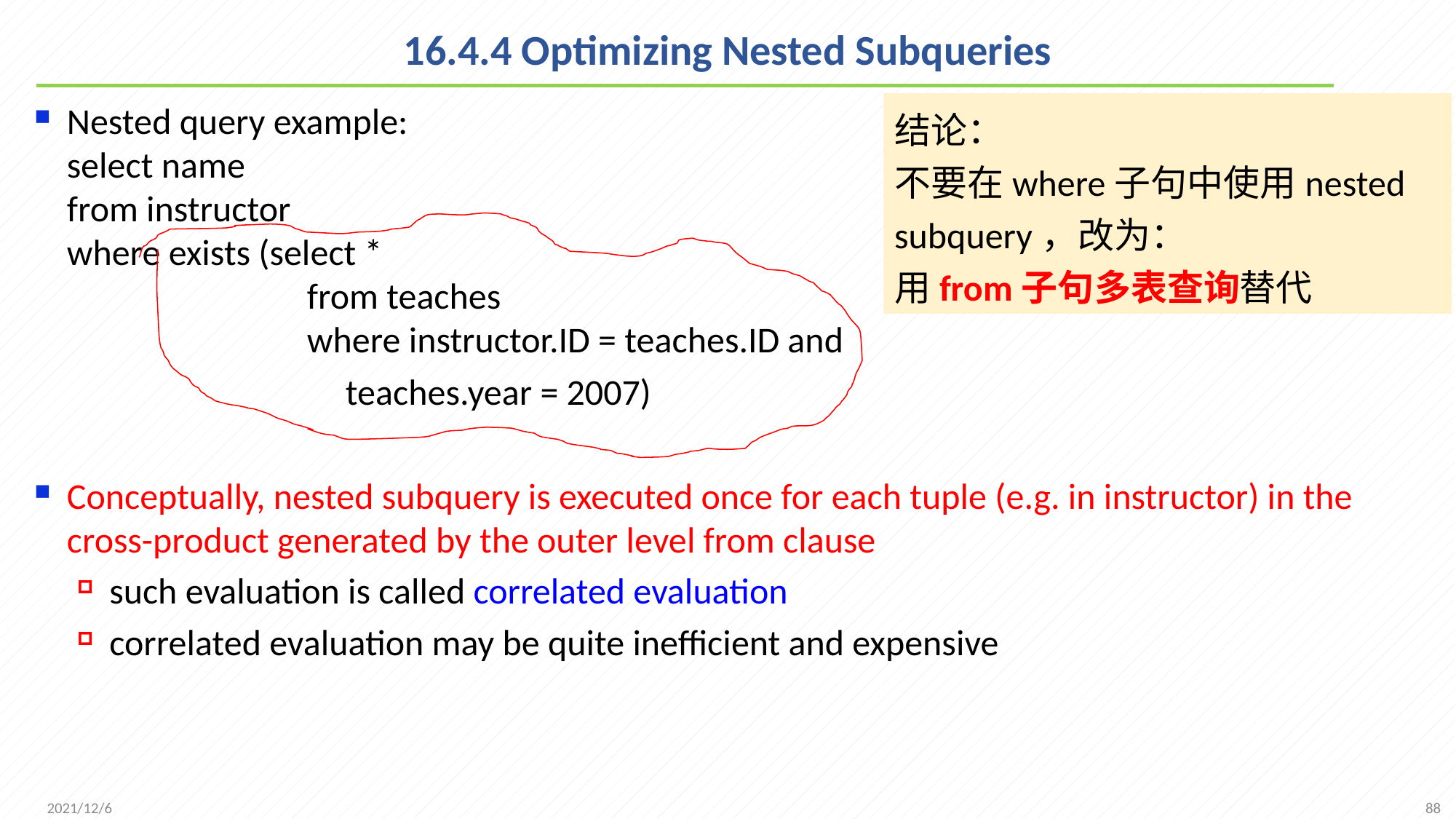

# 16.4.4 Optimizing Nested Subqueries
Nested query example:
select name
from instructor
where exists (select *
	                from teaches
	                where instructor.ID = teaches.ID and
                                      teaches.year = 2007)

Conceptually, nested subquery is executed once for each tuple (e.g. in instructor) in the cross-product generated by the outer level from clause
such evaluation is called correlated evaluation
correlated evaluation may be quite inefficient and expensive

结论：
不要在where子句中使用nested subquery，改为：
用from子句多表查询替代

88
2021/12/6